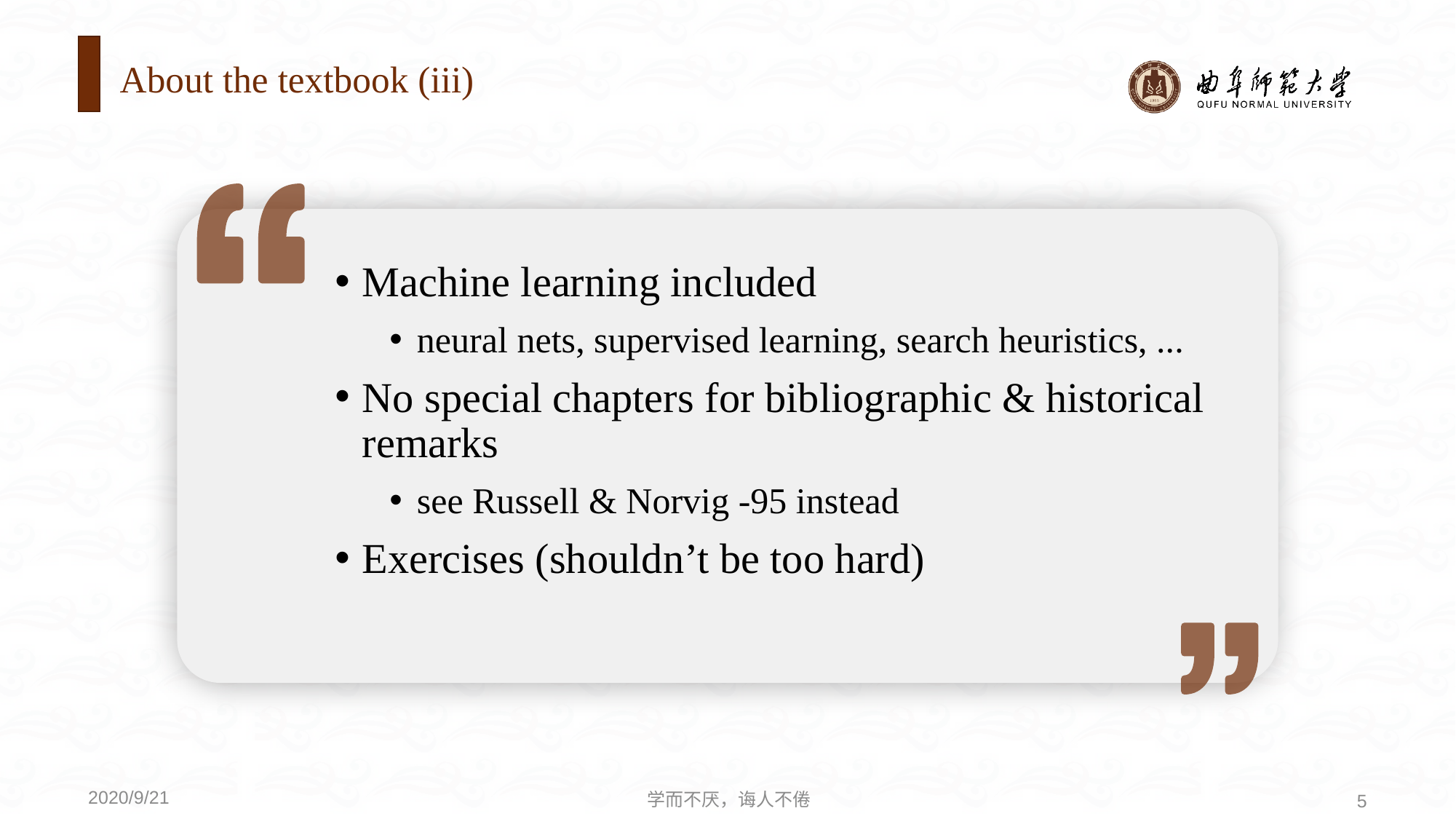

# About the textbook (iii)

Machine learning included
neural nets, supervised learning, search heuristics, ...
No special chapters for bibliographic & historical remarks
see Russell & Norvig -95 instead
Exercises (shouldn’t be too hard)

学而不厌，诲人不倦
5
2020/9/21